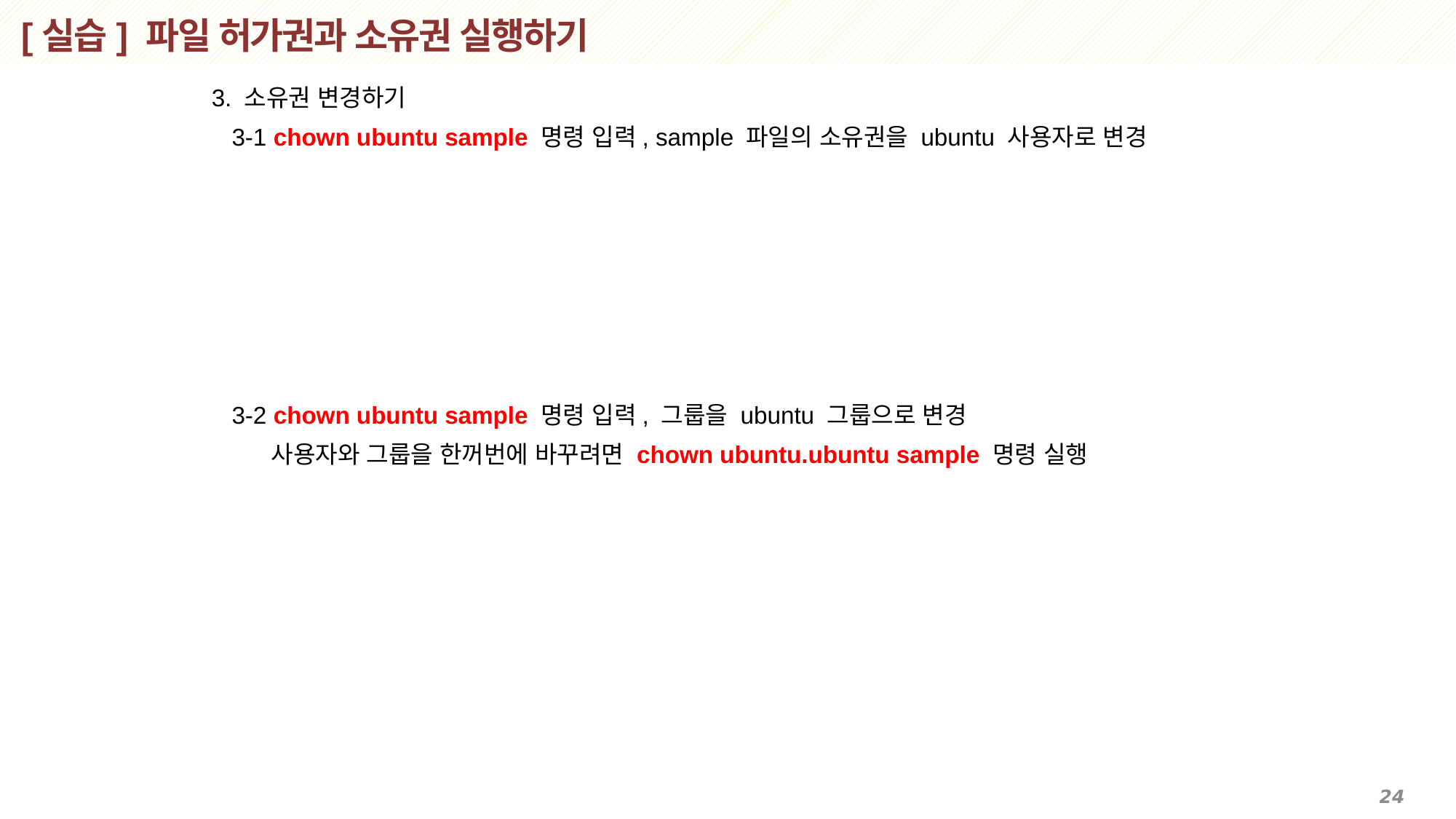

# [실습] 파일 허가권과 소유권 실행하기
3. 소유권 변경하기
   3-1 chown ubuntu sample 명령 입력, sample 파일의 소유권을 ubuntu 사용자로 변경

   3-2 chown ubuntu sample 명령 입력, 그룹을 ubuntu 그룹으로 변경
        사용자와 그룹을 한꺼번에 바꾸려면 chown ubuntu.ubuntu sample 명령 실행